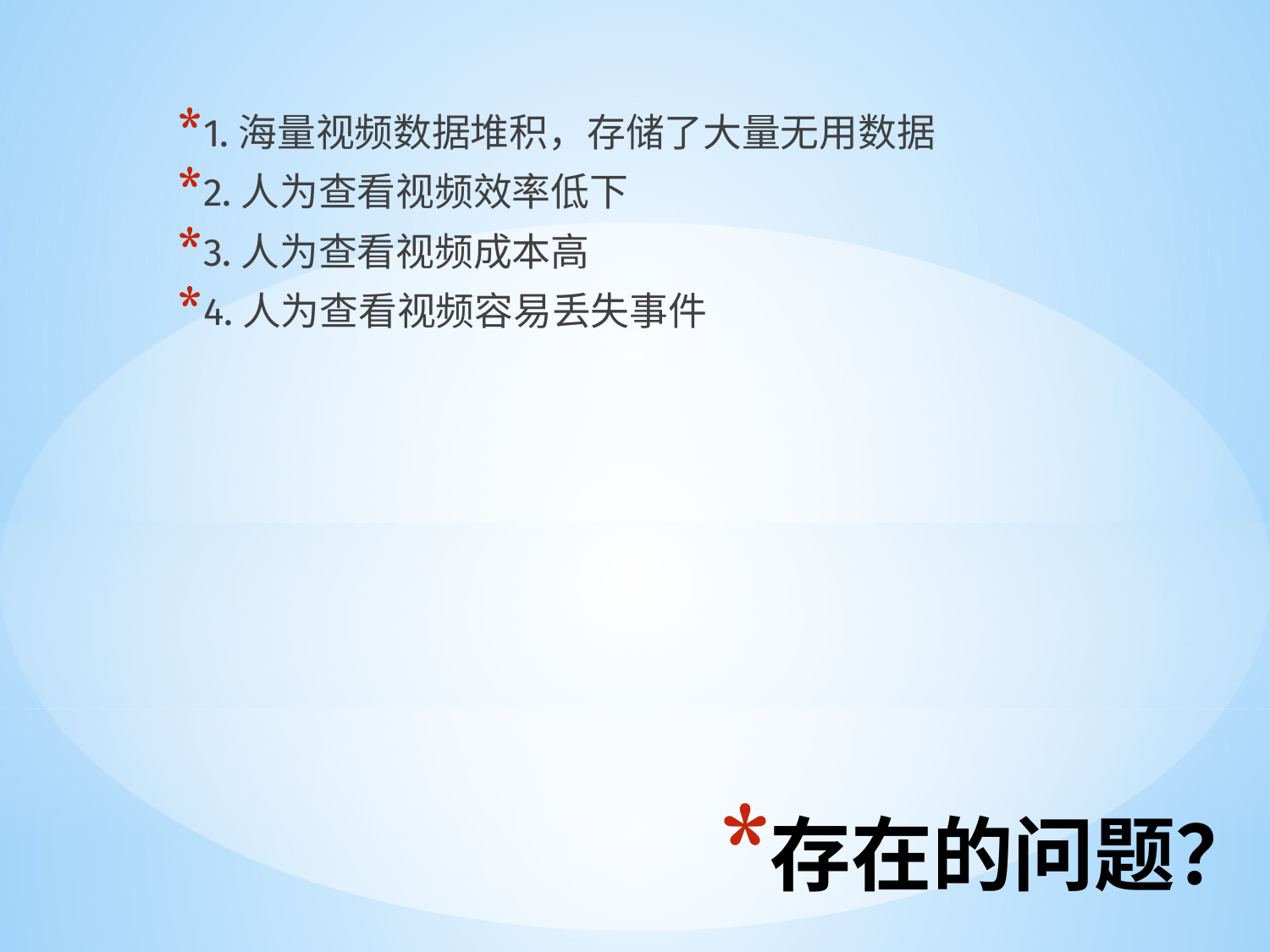

1.海量视频数据堆积，存储了大量无用数据
2.人为查看视频效率低下
3.人为查看视频成本高
4.人为查看视频容易丢失事件
# 存在的问题？